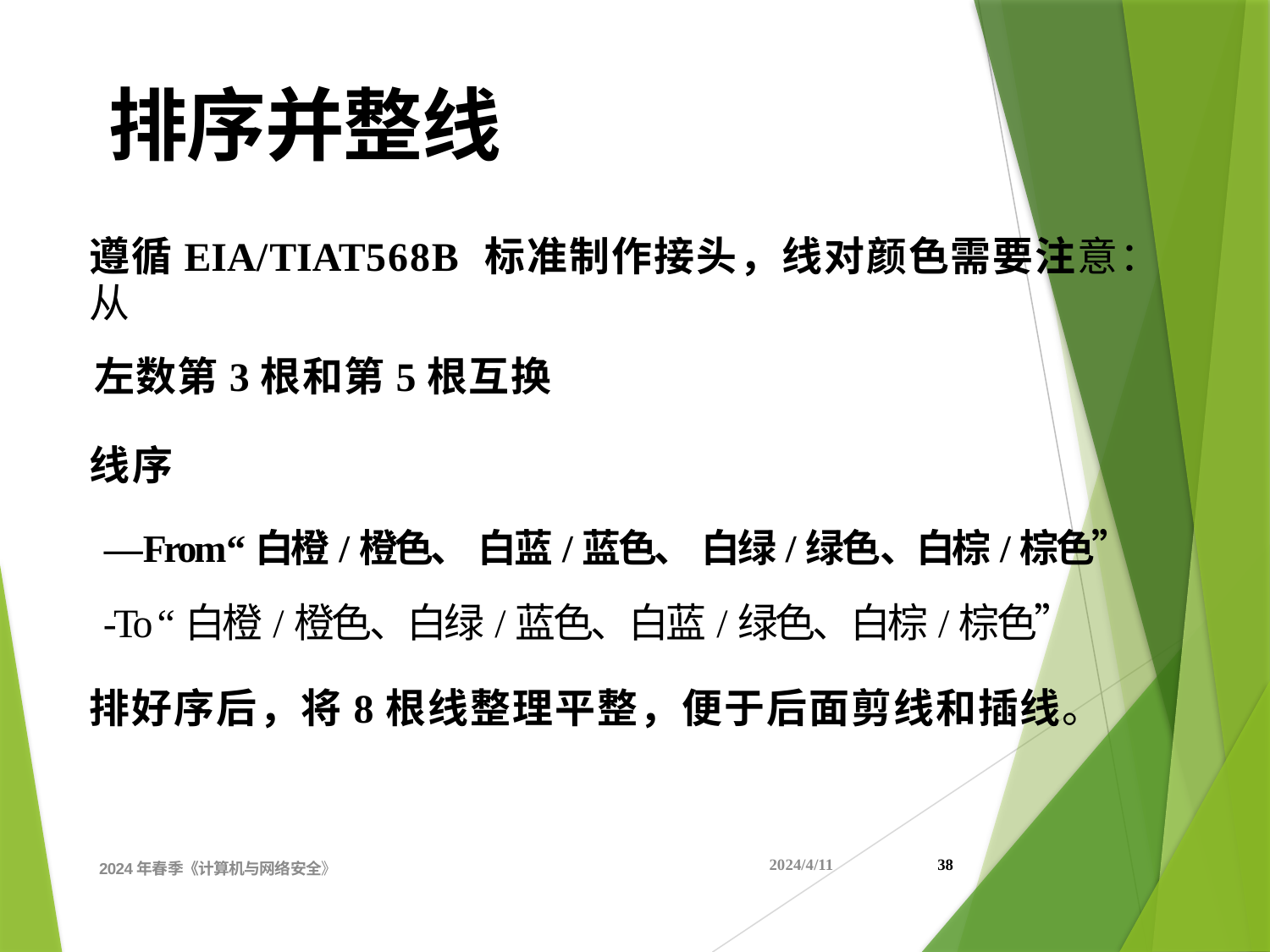

排序并整线

遵循EIA/TIAT568B 标准制作接头，线对颜色需要注意：从
左数第3根和第5根互换

线序

—From“白橙/橙色、 白蓝/蓝色、 白绿/绿色、白棕/棕色”
-To “白橙/橙色、白绿/蓝色、白蓝/绿色、白棕/棕色”

排好序后，将8根线整理平整，便于后面剪线和插线。

2024年春季《计算机与网络安全》
2024/4/11
38